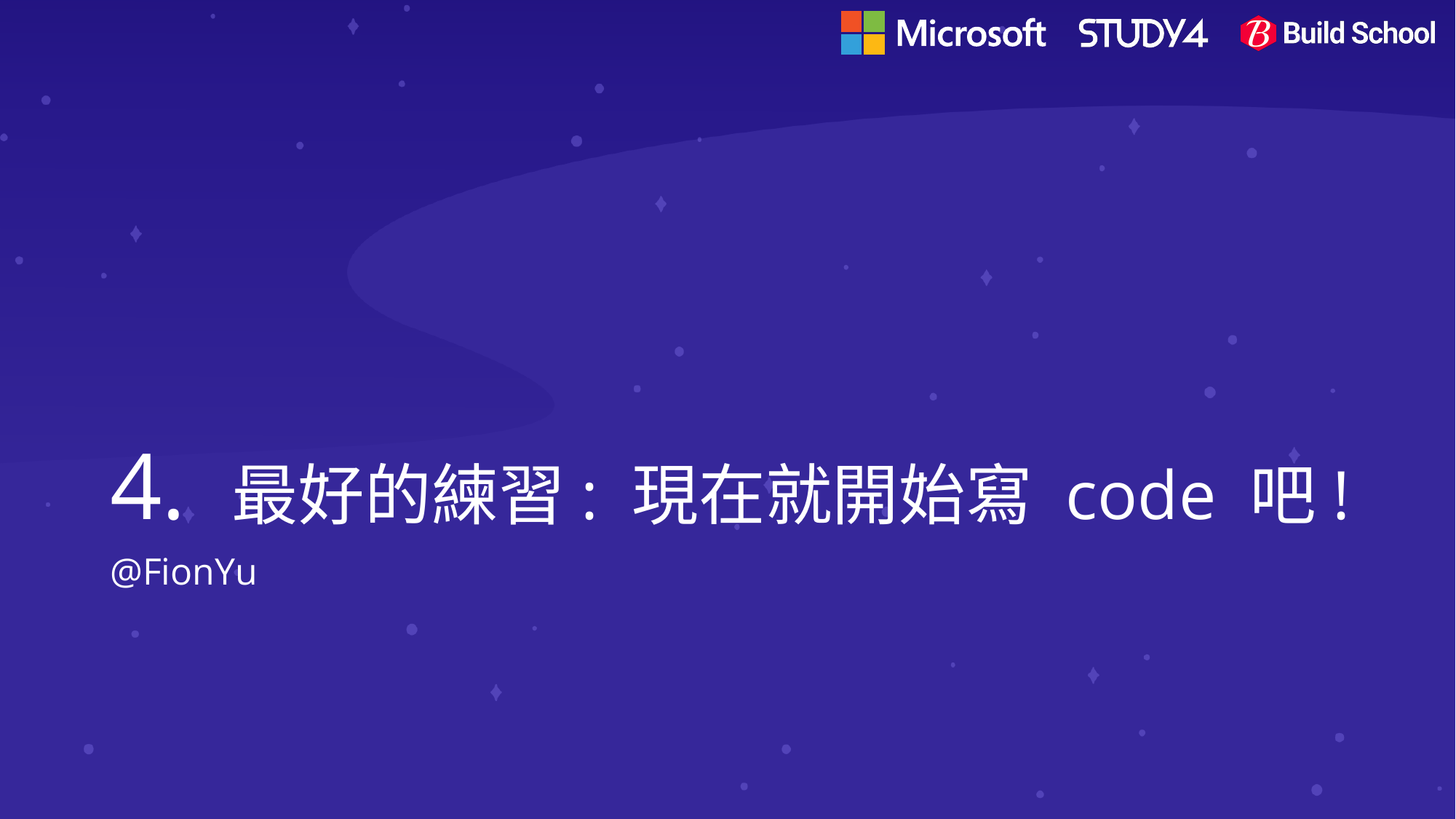

# 4. 最好的練習: 現在就開始寫 code 吧!
@FionYu